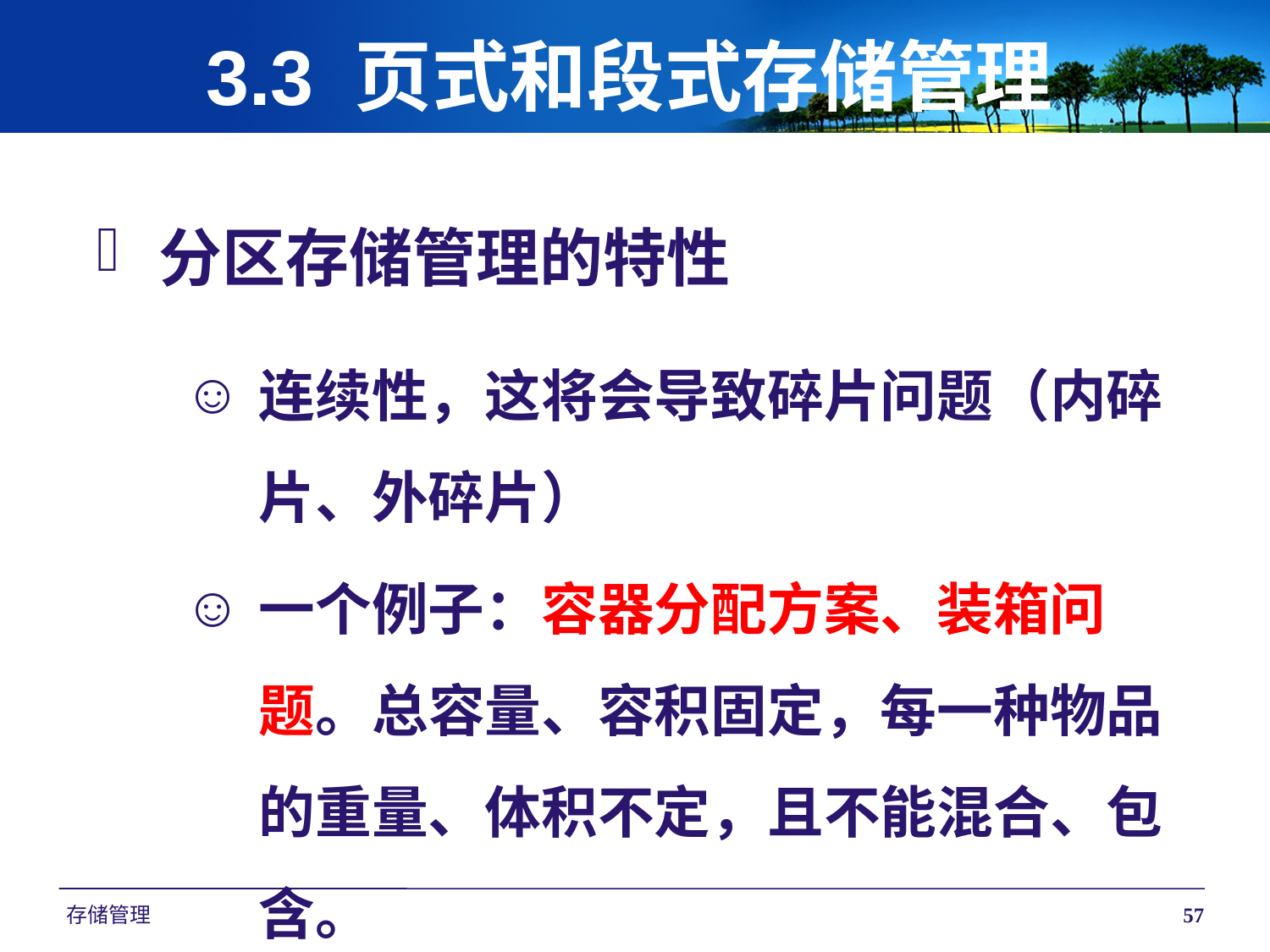

# 3.3 页式和段式存储管理
分区存储管理的特性
连续性，这将会导致碎片问题（内碎片、外碎片）
一个例子：容器分配方案、装箱问题。总容量、容积固定，每一种物品的重量、体积不定，且不能混合、包含。
存储管理
57